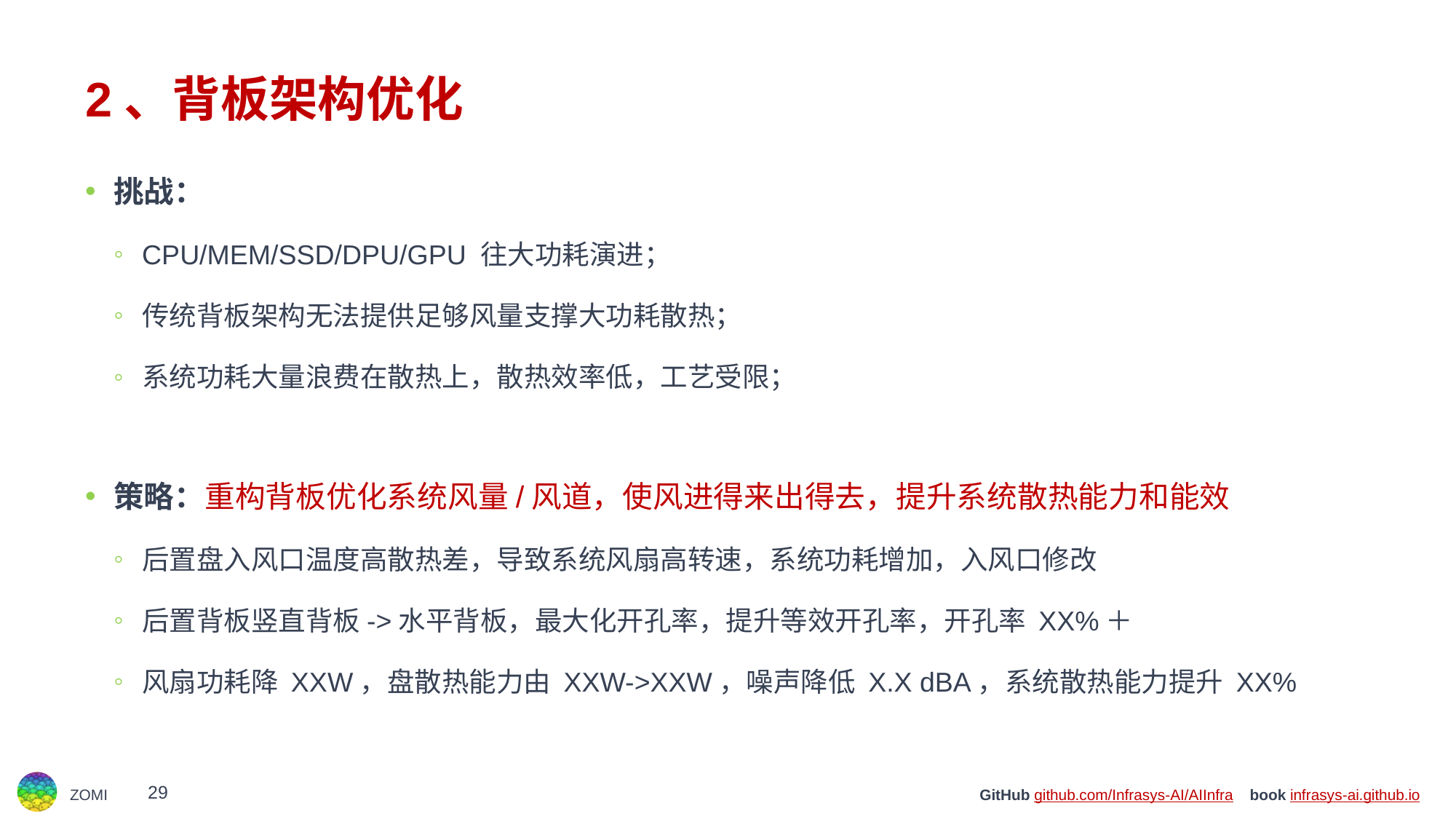

# 2、背板架构优化
挑战：
CPU/MEM/SSD/DPU/GPU 往大功耗演进；
传统背板架构无法提供足够风量支撑大功耗散热；
系统功耗大量浪费在散热上，散热效率低，工艺受限；

策略：重构背板优化系统风量/风道，使风进得来出得去，提升系统散热能力和能效
后置盘入风口温度高散热差，导致系统风扇高转速，系统功耗增加，入风口修改
后置背板竖直背板->水平背板，最大化开孔率，提升等效开孔率，开孔率 XX%＋
风扇功耗降 XXW，盘散热能力由 XXW->XXW，噪声降低 X.X dBA，系统散热能力提升 XX%